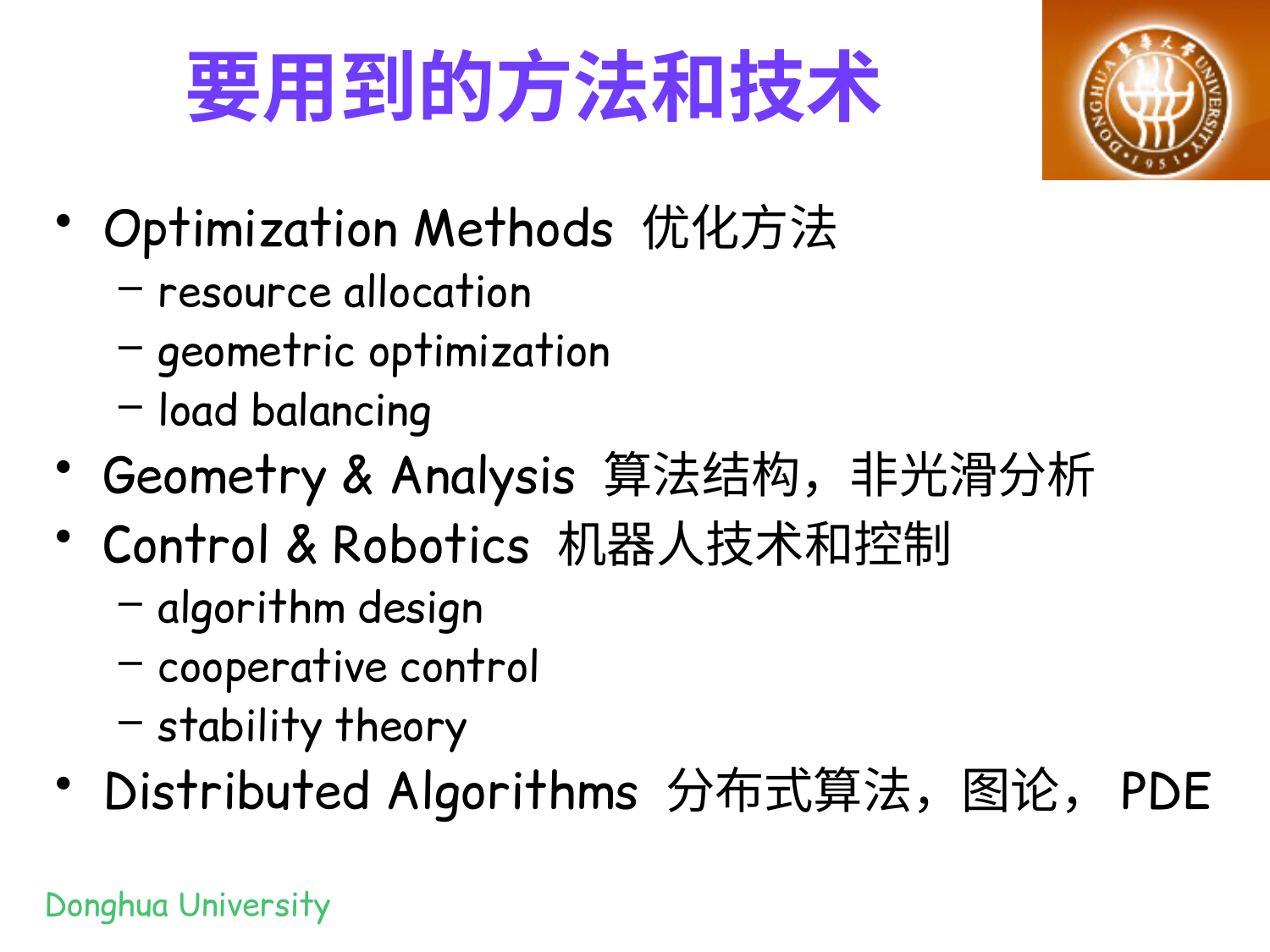

# 要用到的方法和技术
Optimization Methods 优化方法
resource allocation
geometric optimization
load balancing
Geometry & Analysis 算法结构，非光滑分析
Control & Robotics 机器人技术和控制
algorithm design
cooperative control
stability theory
Distributed Algorithms 分布式算法，图论，PDE